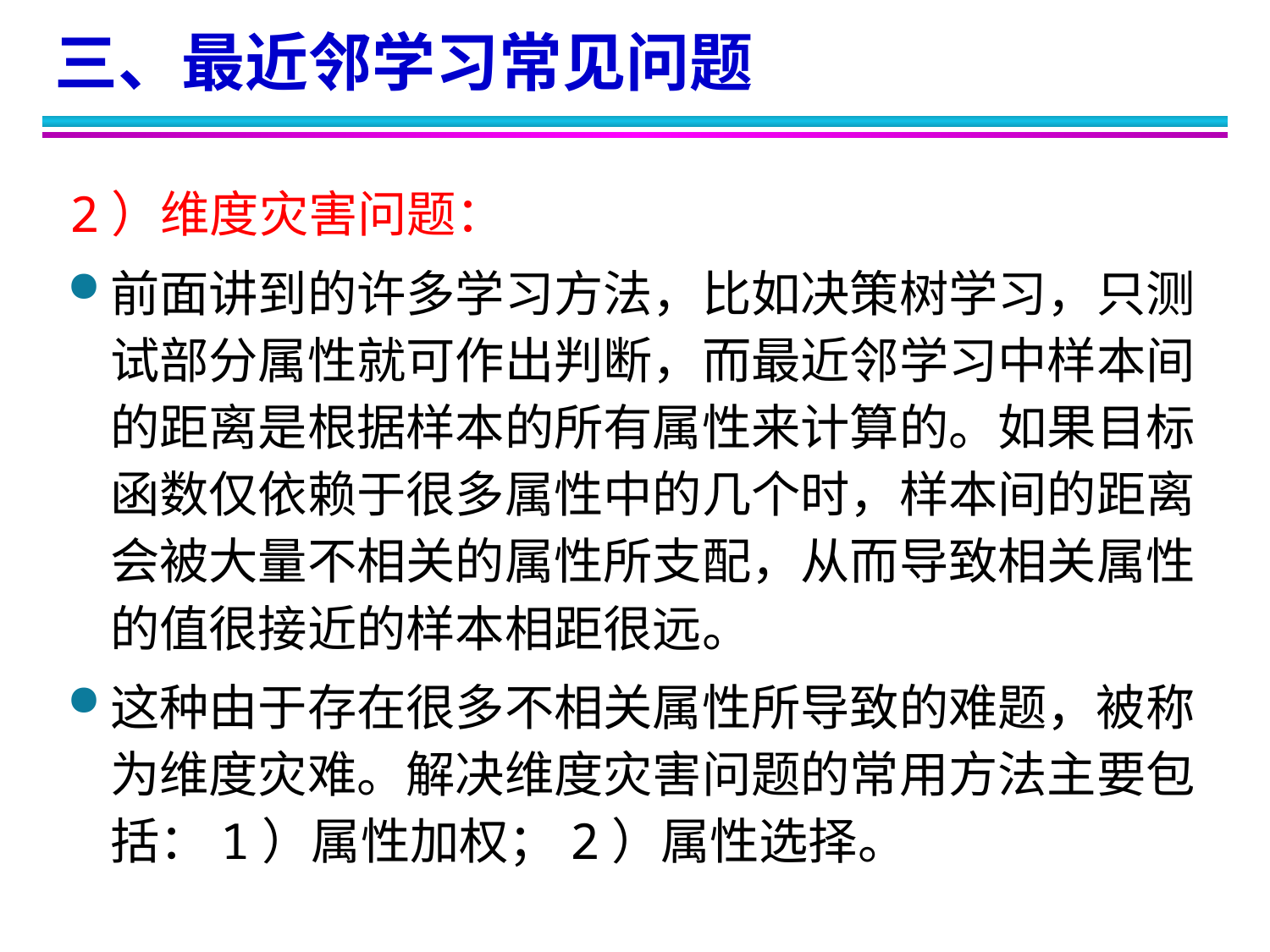

三、最近邻学习常见问题
2）维度灾害问题：
前面讲到的许多学习方法，比如决策树学习，只测试部分属性就可作出判断，而最近邻学习中样本间的距离是根据样本的所有属性来计算的。如果目标函数仅依赖于很多属性中的几个时，样本间的距离会被大量不相关的属性所支配，从而导致相关属性的值很接近的样本相距很远。
这种由于存在很多不相关属性所导致的难题，被称为维度灾难。解决维度灾害问题的常用方法主要包括：1）属性加权；2）属性选择。